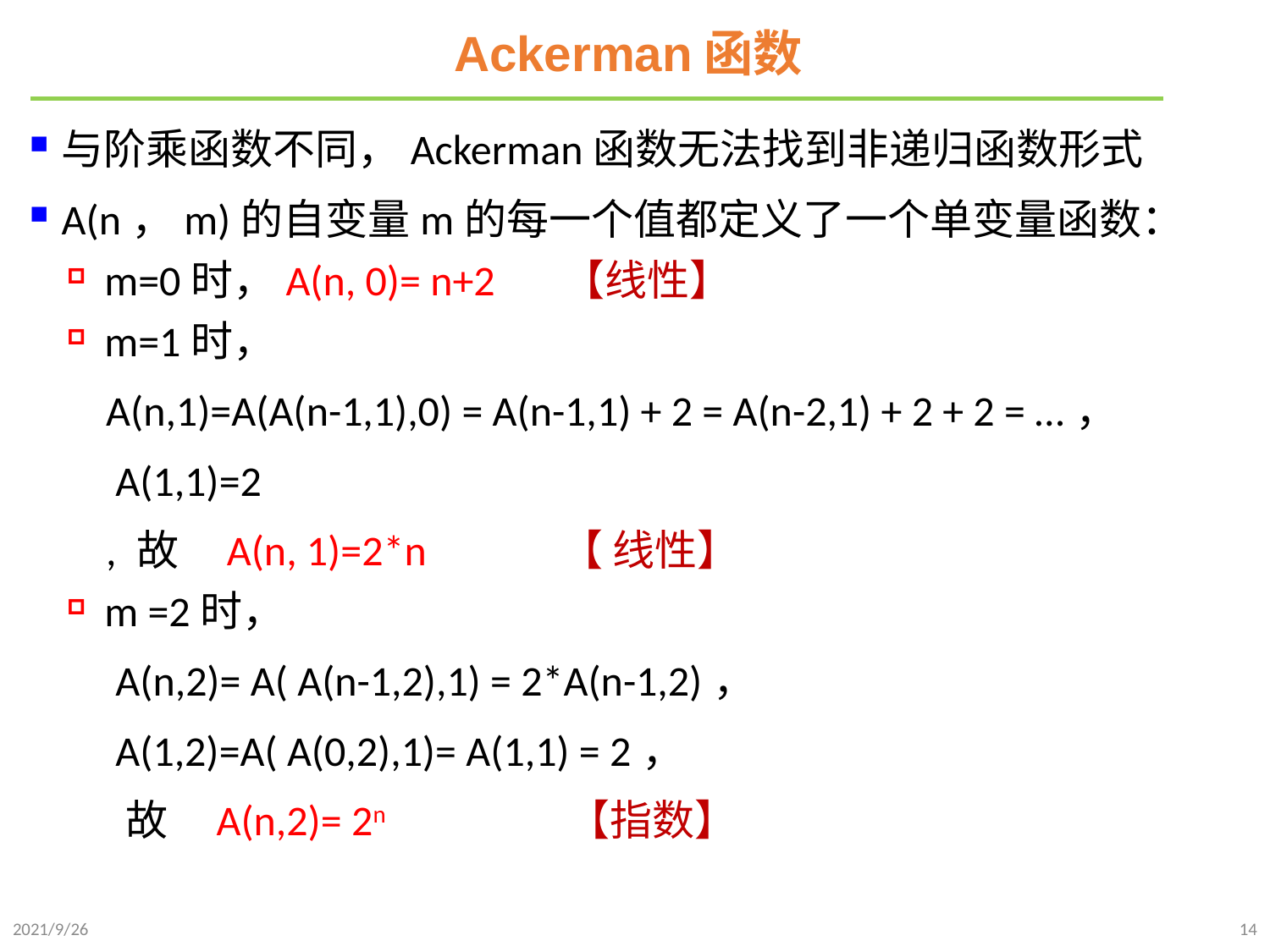

# Ackerman函数
与阶乘函数不同，Ackerman函数无法找到非递归函数形式
A(n，m)的自变量m的每一个值都定义了一个单变量函数：
m=0时，A(n, 0)= n+2      【线性】
m=1时，
        A(n,1)=A(A(n-1,1),0) = A(n-1,1) + 2 = A(n-2,1) + 2 + 2 = …，
         A(1,1)=2
        , 故    A(n, 1)=2*n             【 线性】
m =2时，
         A(n,2)= A( A(n-1,2),1) = 2*A(n-1,2)，
         A(1,2)=A( A(0,2),1)= A(1,1) = 2，
         故    A(n,2)= 2n                  【指数】

2021/9/26
14